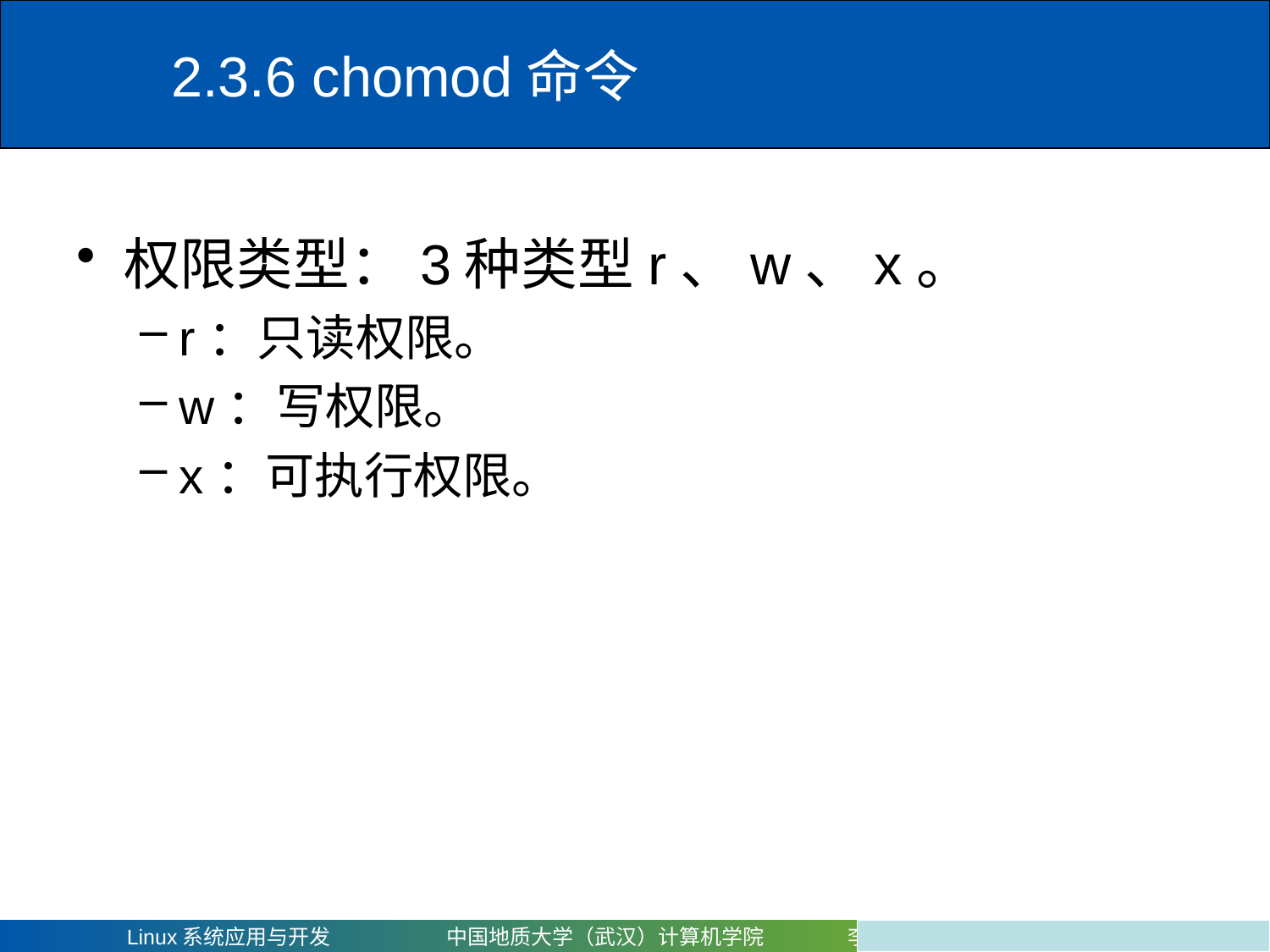

# 2.3.6 chomod命令
权限类型：3种类型r、w、x。
r：只读权限。
w：写权限。
x：可执行权限。